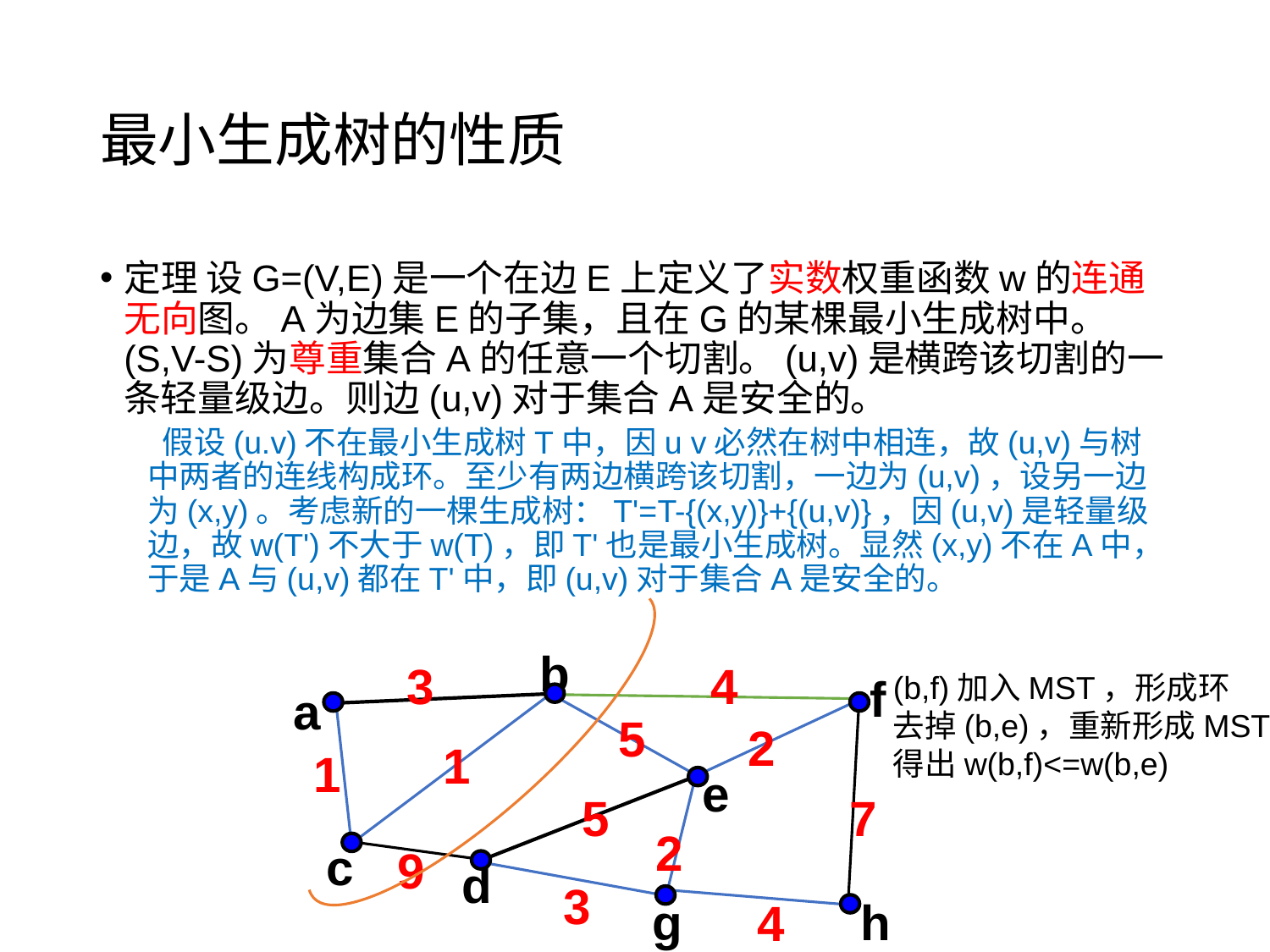

# 最小生成树的性质
定理 设G=(V,E)是一个在边E上定义了实数权重函数w的连通无向图。A为边集E的子集，且在G的某棵最小生成树中。(S,V-S)为尊重集合A的任意一个切割。(u,v)是横跨该切割的一条轻量级边。则边(u,v)对于集合A是安全的。
 假设(u.v)不在最小生成树T中，因u v必然在树中相连，故(u,v)与树中两者的连线构成环。至少有两边横跨该切割，一边为(u,v)，设另一边为(x,y)。考虑新的一棵生成树：T'=T-{(x,y)}+{(u,v)}，因(u,v)是轻量级边，故w(T')不大于w(T)，即T'也是最小生成树。显然(x,y)不在A中，于是A与(u,v)都在T'中，即(u,v)对于集合A是安全的。

b
3
4
f
(b,f)加入MST，形成环
去掉(b,e)，重新形成MST
得出w(b,f)<=w(b,e)
a

5

2
1
1
e

5
7
2
c

9

d

3
g
h

4